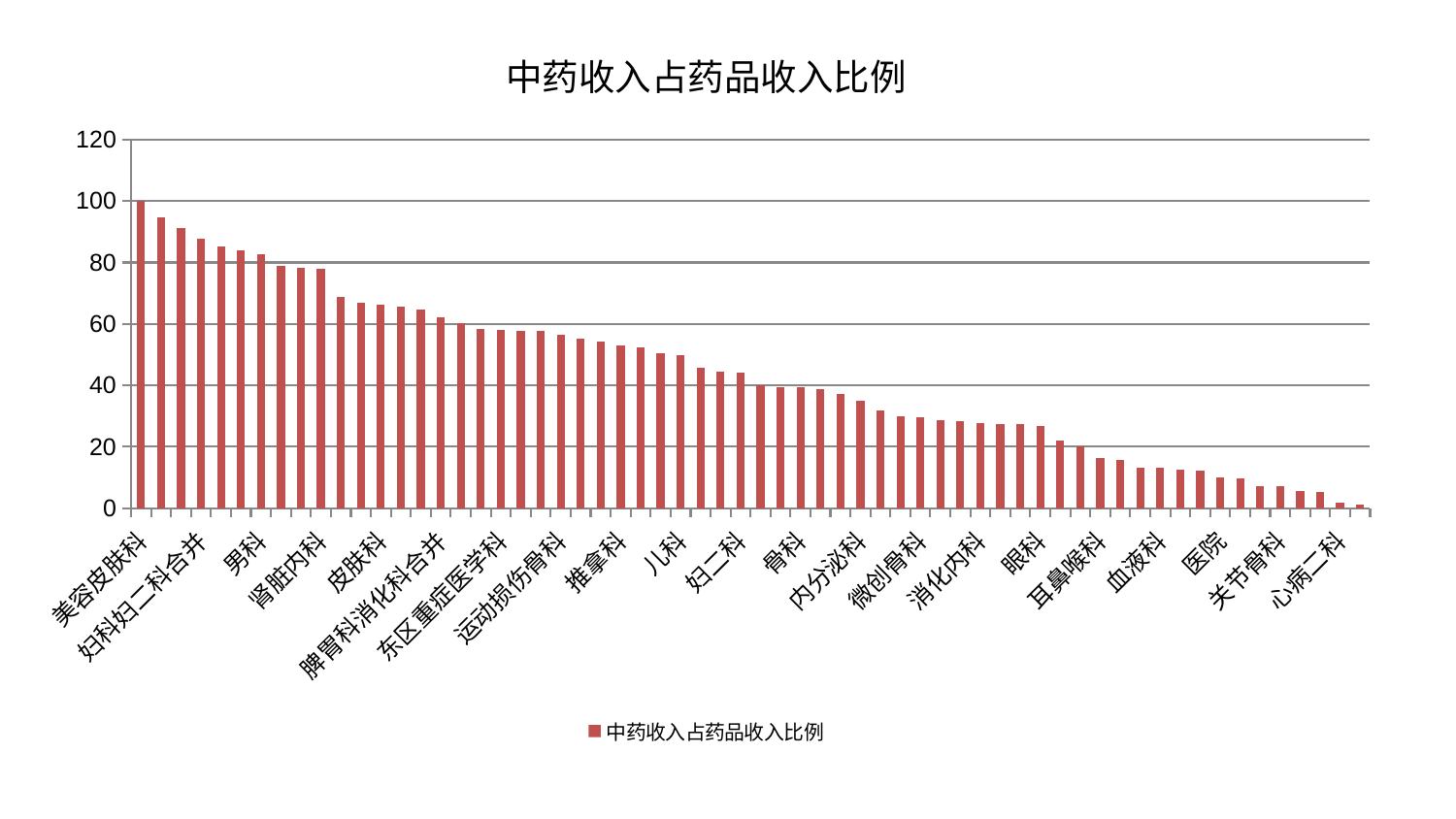

### Chart: 中药收入占药品收入比例

| Category | 中药收入占药品收入比例 |
|---|---|
| 美容皮肤科 | 99.99999999999999 |
| 妇科 | 94.6966818714393 |
| 脑病一科 | 91.33606252956163 |
| 妇科妇二科合并 | 87.79912924878742 |
| 肝胆外科 | 85.12262325505189 |
| 神经外科 | 83.95583933483464 |
| 男科 | 82.61563459399196 |
| 心病一科 | 78.93606210331728 |
| 脑病三科 | 78.32813268737227 |
| 肾脏内科 | 78.0595222304906 |
| 综合内科 | 68.76990623674159 |
| 身心医学科 | 66.93840682458276 |
| 皮肤科 | 66.28395965855651 |
| 口腔科 | 65.66655570226307 |
| 心血管内科 | 64.70052964088553 |
| 脾胃科消化科合并 | 62.183808599509426 |
| 乳腺甲状腺外科 | 60.174372138280376 |
| 呼吸内科 | 58.535443809520196 |
| 东区重症医学科 | 58.21471663572172 |
| 西区重症医学科 | 57.788141512950524 |
| 重症医学科 | 57.691312487944735 |
| 运动损伤骨科 | 56.3617451342498 |
| 风湿病科 | 55.13805893952722 |
| 针灸科 | 54.36409313755647 |
| 推拿科 | 53.06041784642687 |
| 脾胃病科 | 52.48063775341157 |
| 中医外治中心 | 50.371468547724895 |
| 儿科 | 49.71687819446133 |
| 泌尿外科 | 45.60215755031308 |
| 治未病中心 | 44.53766129093618 |
| 妇二科 | 44.26485782905642 |
| 中医经典科 | 40.042952610773135 |
| 创伤骨科 | 39.30567668903073 |
| 骨科 | 39.299396842447806 |
| 周围血管科 | 38.784946835664456 |
| 东区肾病科 | 37.10594287321971 |
| 内分泌科 | 35.020996398751016 |
| 脑病二科 | 31.70457432026426 |
| 显微骨科 | 29.817129665094633 |
| 微创骨科 | 29.750753527247017 |
| 心病三科 | 28.621758673661432 |
| 小儿骨科 | 28.264604274260538 |
| 消化内科 | 27.727846537268547 |
| 胸外科 | 27.320878413302204 |
| 肝病科 | 27.251192478299373 |
| 眼科 | 26.781209332967933 |
| 肛肠科 | 22.03439442021494 |
| 小儿推拿科 | 20.30308183497615 |
| 耳鼻喉科 | 16.35727060482316 |
| 心病四科 | 15.734631284319075 |
| 老年医学科 | 13.304993199287008 |
| 血液科 | 13.245868386409768 |
| 康复科 | 12.518274369445676 |
| 普通外科 | 12.251148588657989 |
| 医院 | 9.933089215042585 |
| 肾病科 | 9.66769487404761 |
| 产科 | 7.254600267007075 |
| 关节骨科 | 7.219907821289459 |
| 肿瘤内科 | 5.683648998064565 |
| 神经内科 | 5.426696292947387 |
| 心病二科 | 1.7787274911695259 |
| 脊柱骨科 | 1.2514016732288038 |
254